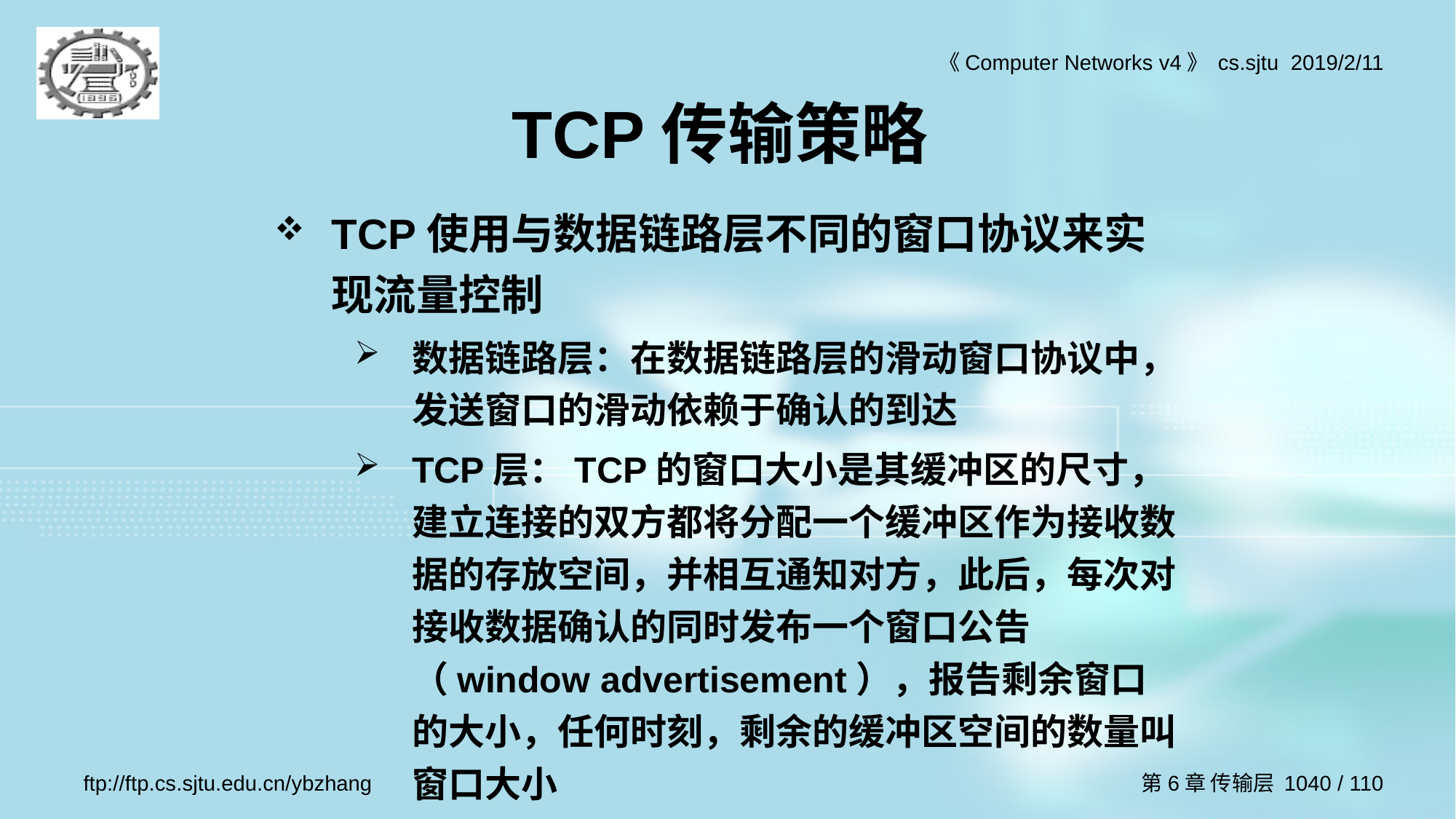

# TCP传输策略
TCP使用与数据链路层不同的窗口协议来实现流量控制
数据链路层：在数据链路层的滑动窗口协议中，发送窗口的滑动依赖于确认的到达
TCP层：TCP的窗口大小是其缓冲区的尺寸，建立连接的双方都将分配一个缓冲区作为接收数据的存放空间，并相互通知对方，此后，每次对接收数据确认的同时发布一个窗口公告（window advertisement），报告剩余窗口的大小，任何时刻，剩余的缓冲区空间的数量叫窗口大小